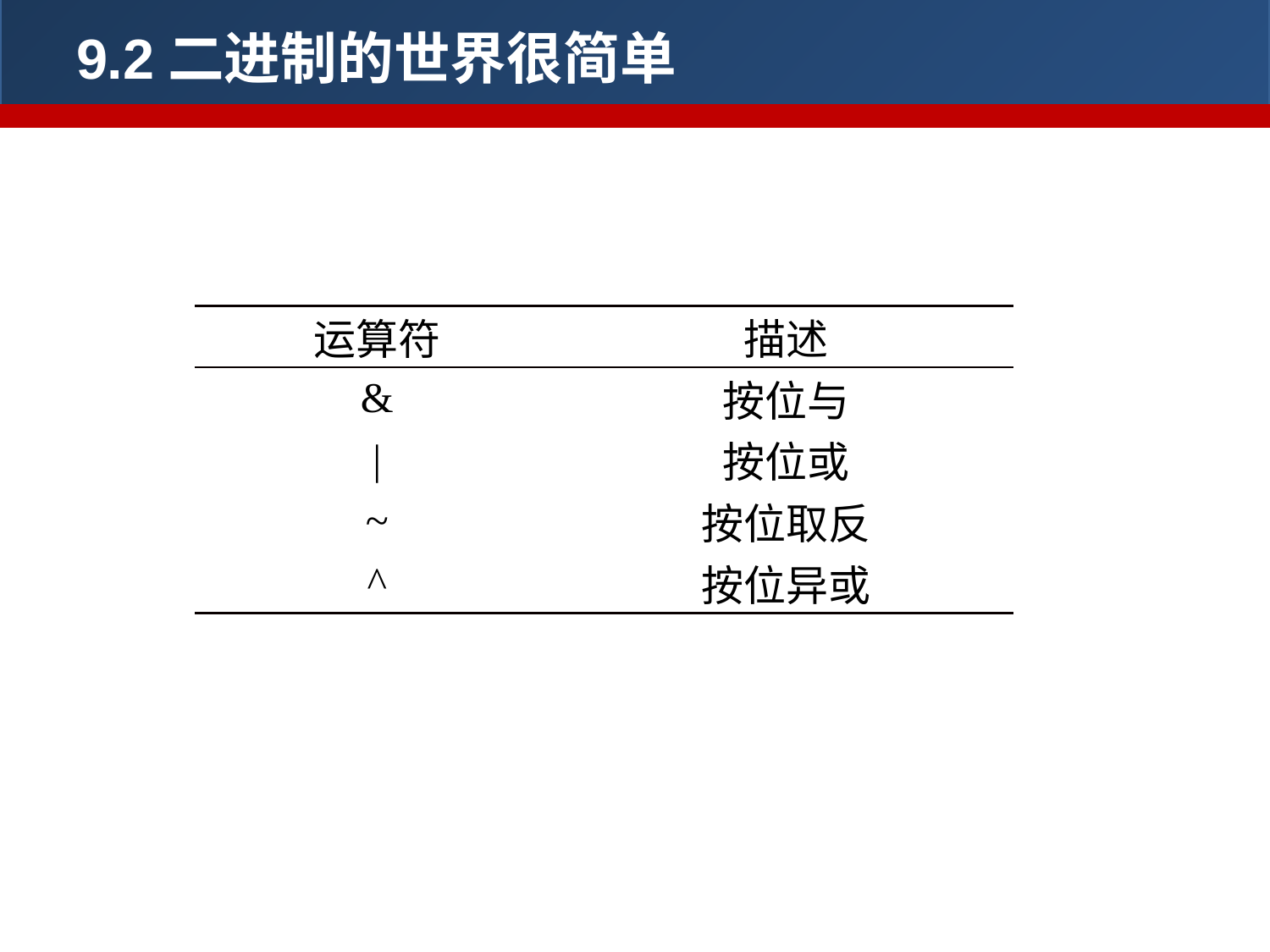

9.2二进制的世界很简单

9.2.1 位运算

| 运算符 | 描述 |
| --- | --- |
| & | 按位与 |
| | | 按位或 |
| ~ | 按位取反 |
| ^ | 按位异或 |